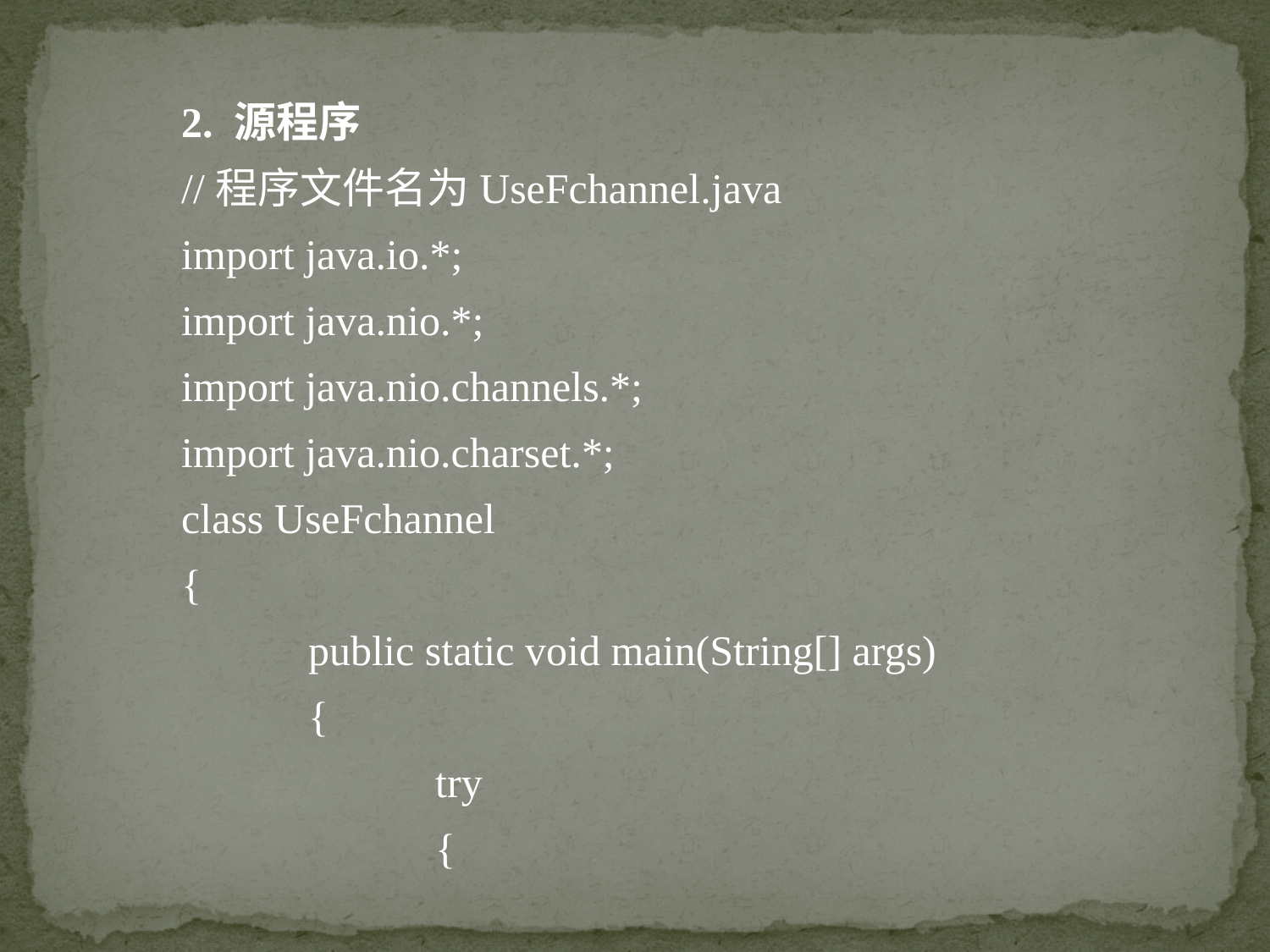

2. 源程序
//程序文件名为UseFchannel.java
import java.io.*;
import java.nio.*;
import java.nio.channels.*;
import java.nio.charset.*;
class UseFchannel
{
	public static void main(String[] args)
	{
		try
		{